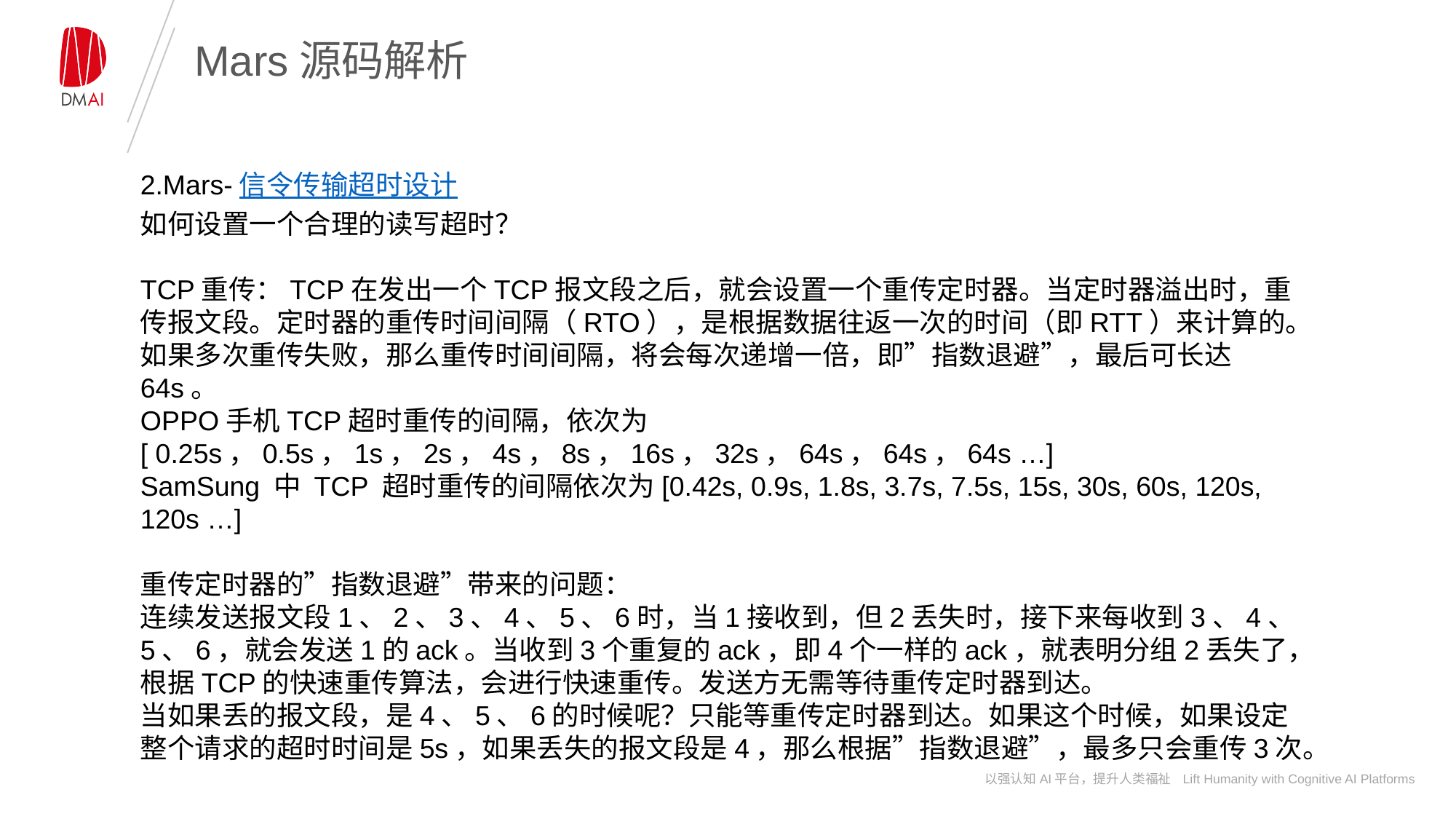

# Mars源码解析
2.Mars-信令传输超时设计
如何设置一个合理的读写超时？

TCP重传：TCP在发出一个TCP报文段之后，就会设置一个重传定时器。当定时器溢出时，重传报文段。定时器的重传时间间隔（RTO），是根据数据往返一次的时间（即RTT）来计算的。如果多次重传失败，那么重传时间间隔，将会每次递增一倍，即”指数退避”，最后可长达64s。
OPPO手机TCP超时重传的间隔，依次为[ 0.25s，0.5s，1s，2s，4s，8s，16s，32s，64s，64s，64s …]
SamSung 中 TCP 超时重传的间隔依次为[0.42s, 0.9s, 1.8s, 3.7s, 7.5s, 15s, 30s, 60s, 120s, 120s …]

重传定时器的”指数退避”带来的问题：
连续发送报文段1、2、3、4、5、6时，当1接收到，但2丢失时，接下来每收到3、4、5、6，就会发送1的ack。当收到3个重复的ack，即4个一样的ack，就表明分组2丢失了，根据TCP的快速重传算法，会进行快速重传。发送方无需等待重传定时器到达。
当如果丢的报文段，是4、5、6的时候呢？只能等重传定时器到达。如果这个时候，如果设定整个请求的超时时间是5s，如果丢失的报文段是4，那么根据”指数退避”，最多只会重传3次。